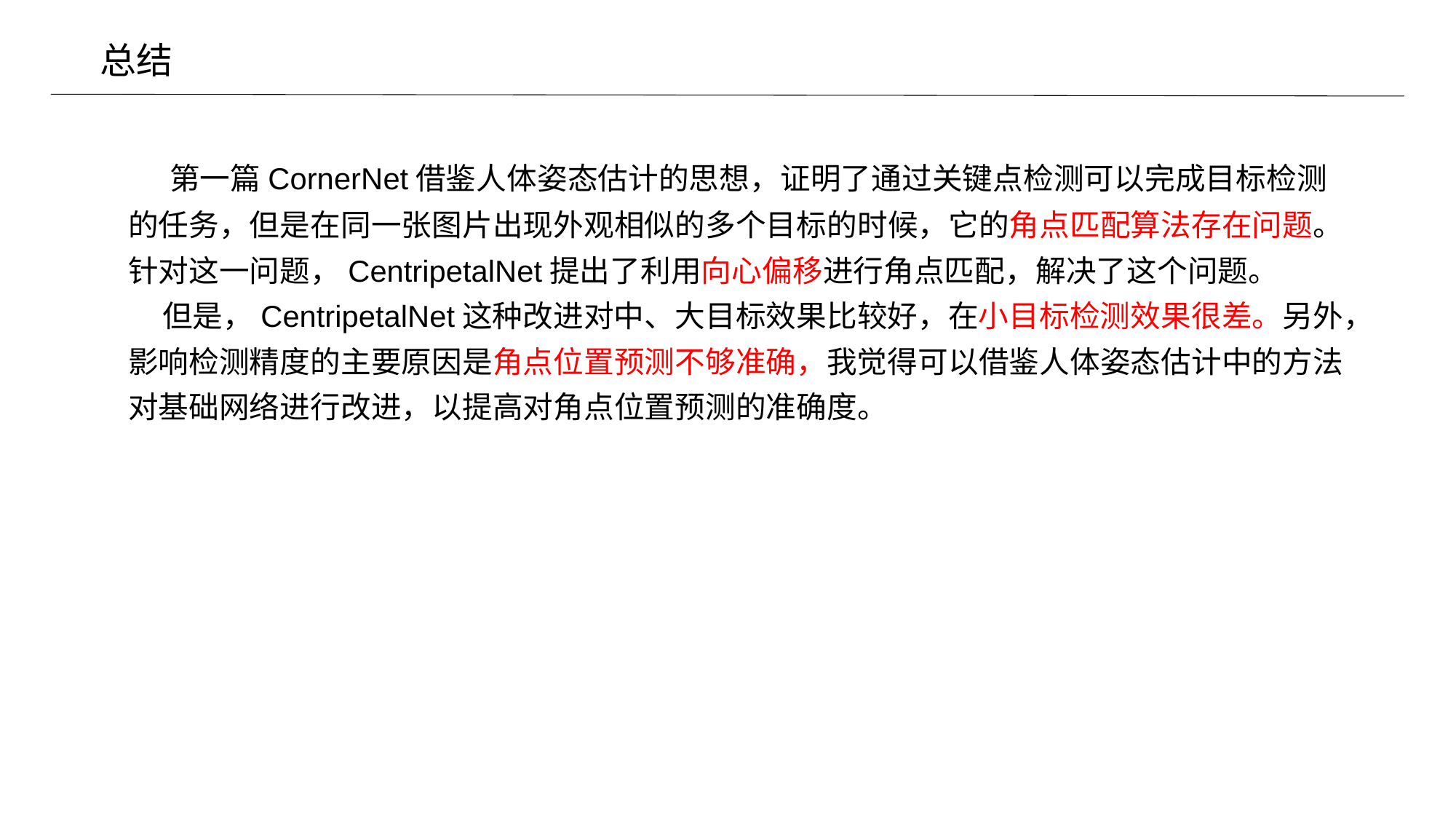

总结
    第一篇CornerNet借鉴人体姿态估计的思想，证明了通过关键点检测可以完成目标检测的任务，但是在同一张图片出现外观相似的多个目标的时候，它的角点匹配算法存在问题。针对这一问题，CentripetalNet提出了利用向心偏移进行角点匹配，解决了这个问题。
    但是，CentripetalNet这种改进对中、大目标效果比较好，在小目标检测效果很差。另外，影响检测精度的主要原因是角点位置预测不够准确，我觉得可以借鉴人体姿态估计中的方法对基础网络进行改进，以提高对角点位置预测的准确度。